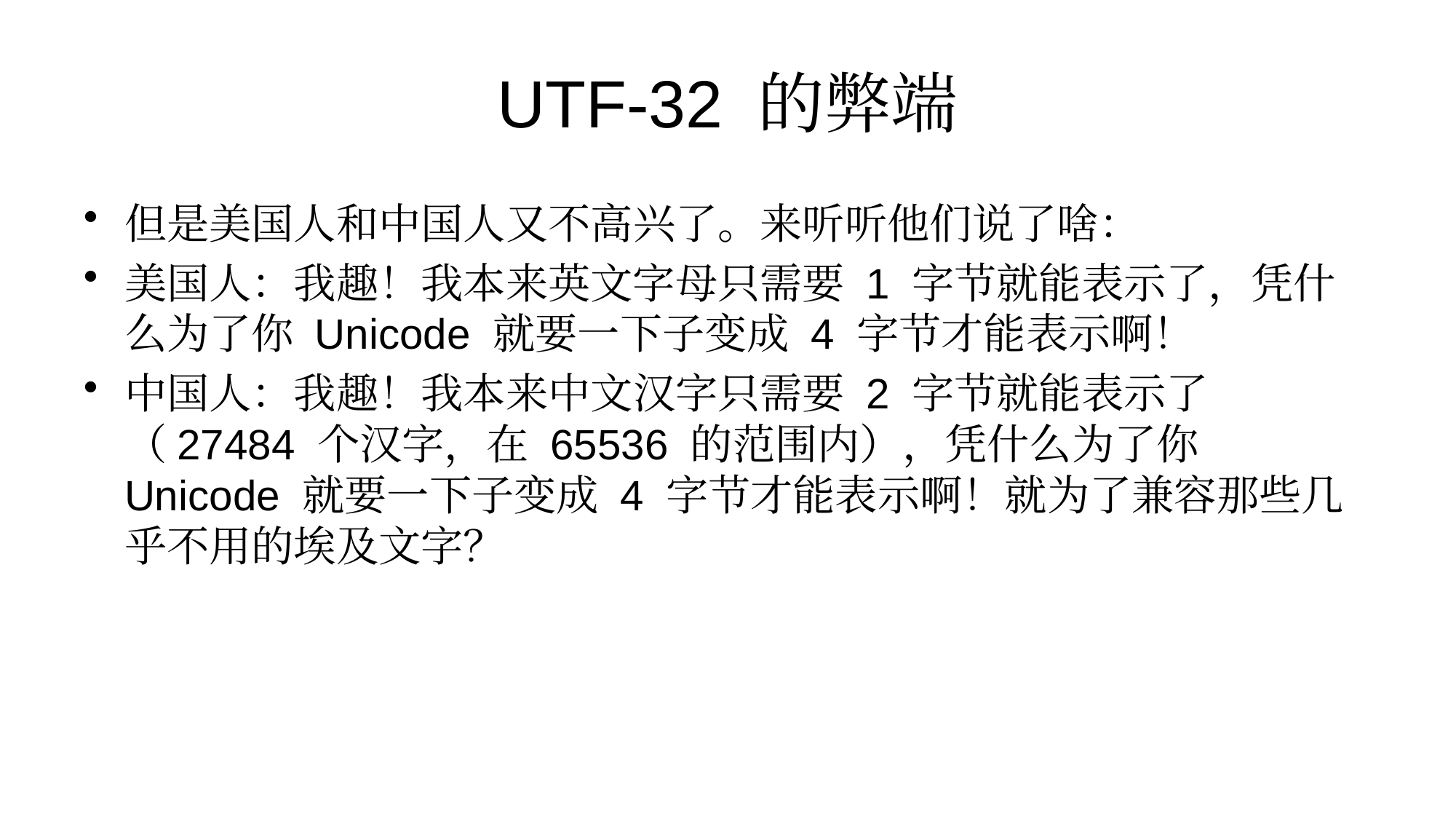

# UTF-32 的弊端
但是美国人和中国人又不高兴了。来听听他们说了啥：
美国人：我趣！我本来英文字母只需要 1 字节就能表示了，凭什么为了你 Unicode 就要一下子变成 4 字节才能表示啊！
中国人：我趣！我本来中文汉字只需要 2 字节就能表示了（27484 个汉字，在 65536 的范围内），凭什么为了你 Unicode 就要一下子变成 4 字节才能表示啊！就为了兼容那些几乎不用的埃及文字？